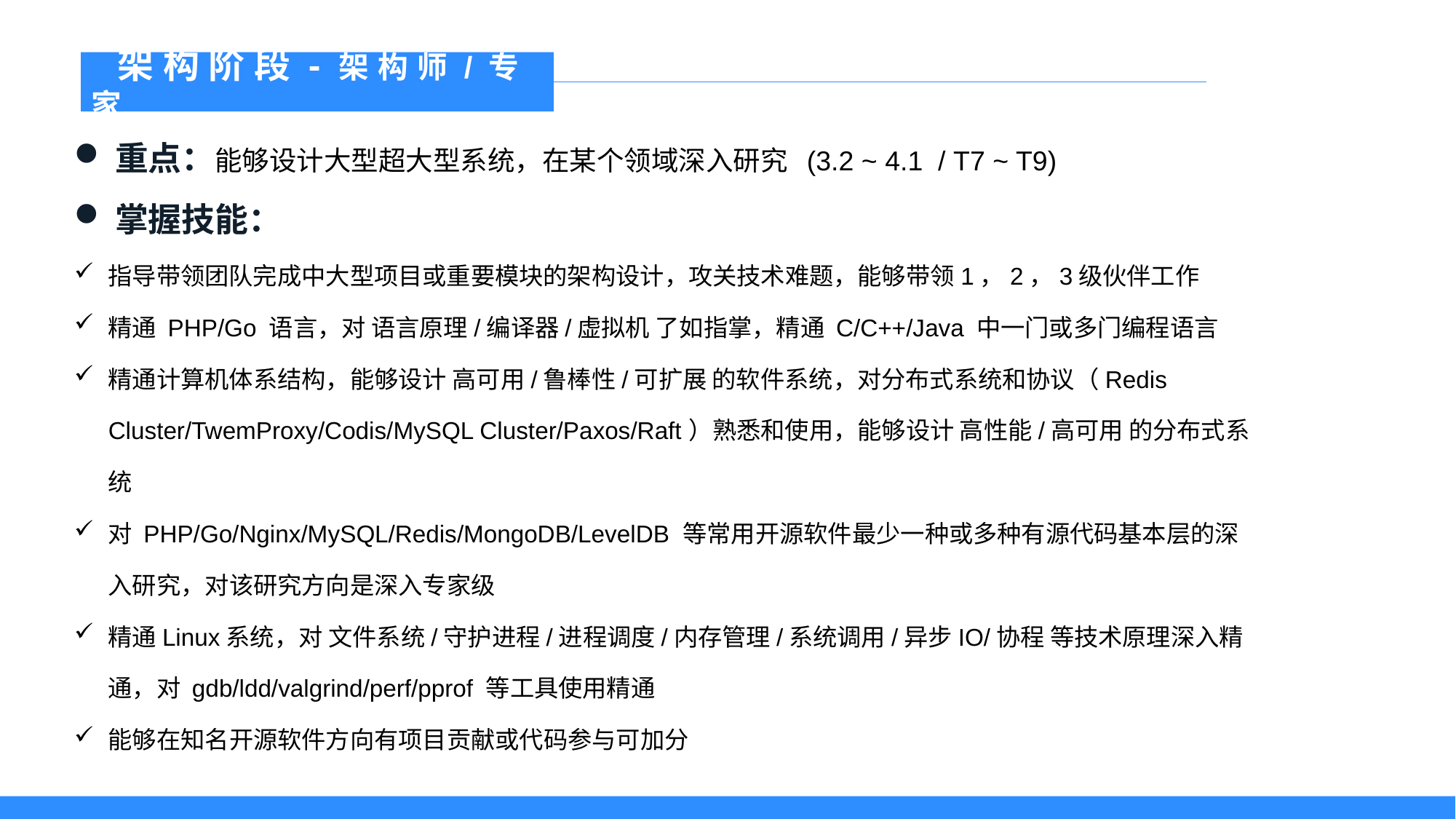

架构阶段-架构师/专家
重点：能够设计大型超大型系统，在某个领域深入研究  (3.2 ~ 4.1  / T7 ~ T9)
掌握技能：
指导带领团队完成中大型项目或重要模块的架构设计，攻关技术难题，能够带领1，2，3级伙伴工作
精通 PHP/Go 语言，对 语言原理/编译器/虚拟机 了如指掌，精通 C/C++/Java 中一门或多门编程语言
精通计算机体系结构，能够设计 高可用/鲁棒性/可扩展 的软件系统，对分布式系统和协议（Redis Cluster/TwemProxy/Codis/MySQL Cluster/Paxos/Raft）熟悉和使用，能够设计 高性能/高可用 的分布式系统
对 PHP/Go/Nginx/MySQL/Redis/MongoDB/LevelDB 等常用开源软件最少一种或多种有源代码基本层的深入研究，对该研究方向是深入专家级
精通Linux系统，对 文件系统/守护进程/进程调度/内存管理/系统调用/异步IO/协程 等技术原理深入精通，对 gdb/ldd/valgrind/perf/pprof 等工具使用精通
能够在知名开源软件方向有项目贡献或代码参与可加分